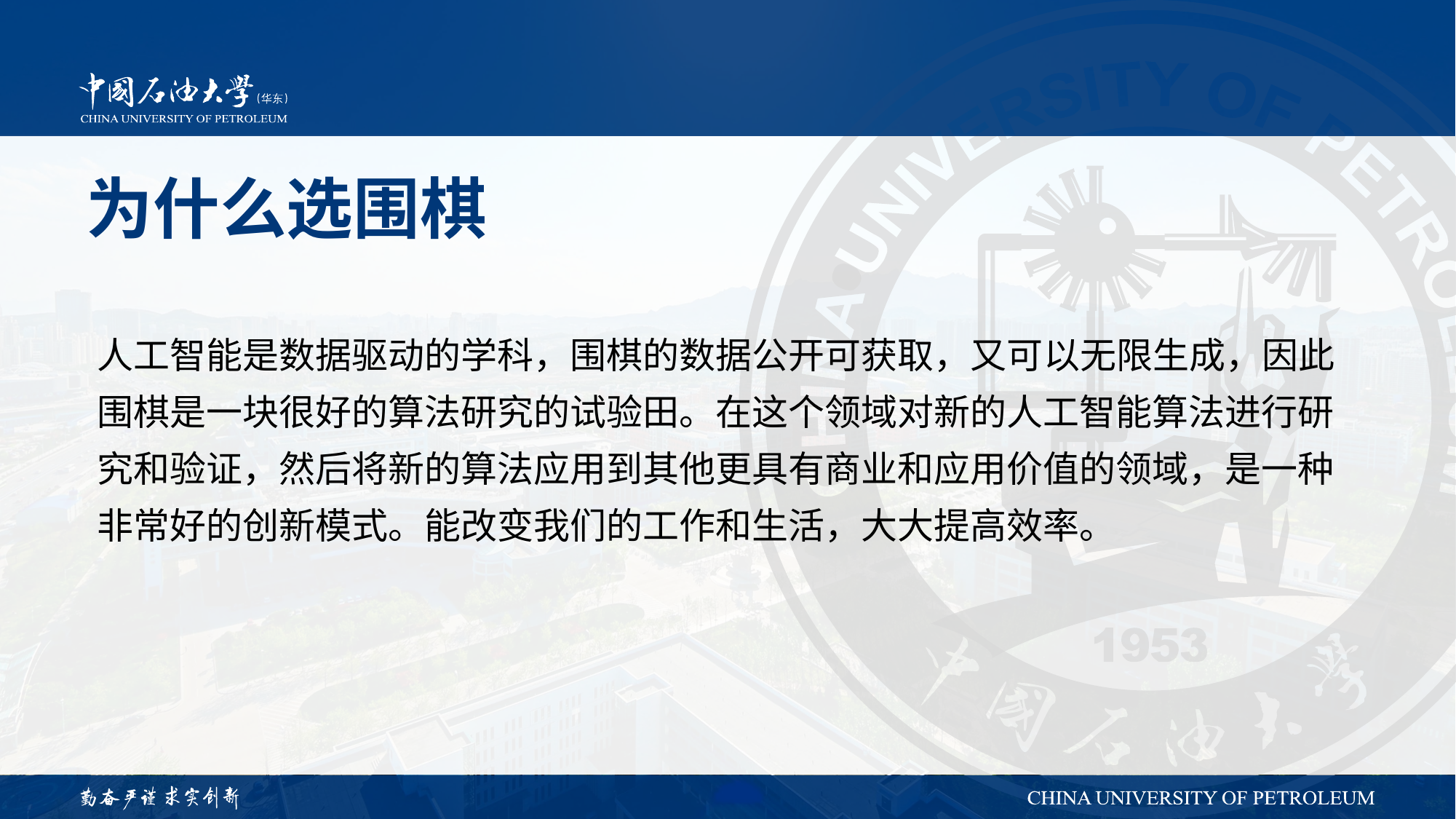

# 为什么选围棋
人工智能是数据驱动的学科，围棋的数据公开可获取，又可以无限生成，因此围棋是一块很好的算法研究的试验田。在这个领域对新的人工智能算法进行研究和验证，然后将新的算法应用到其他更具有商业和应用价值的领域，是一种非常好的创新模式。能改变我们的工作和生活，大大提高效率。